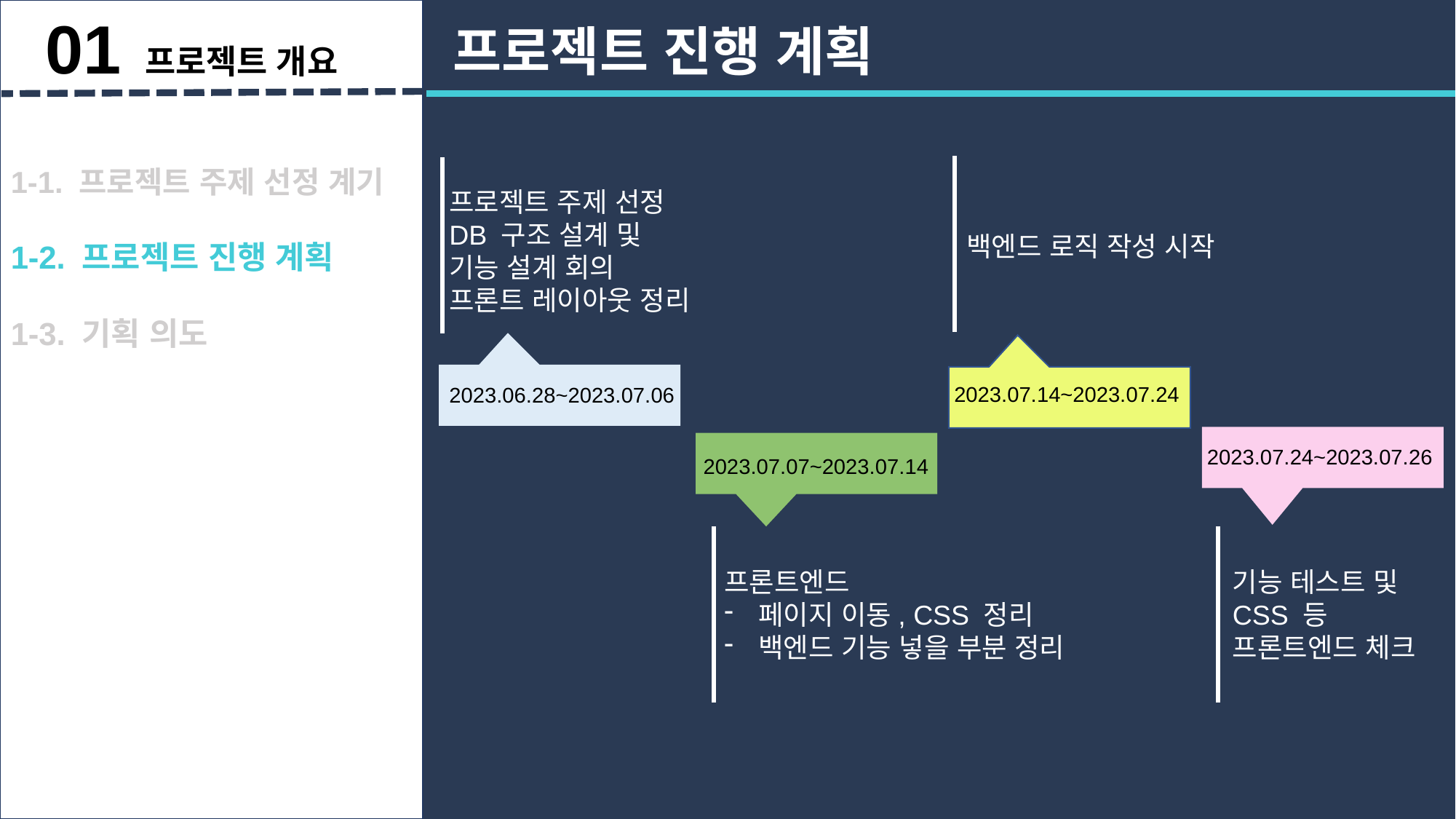

01 프로젝트 개요
프로젝트 진행 계획

1-1. 프로젝트 주제 선정 계기

1-2. 프로젝트 진행 계획

1-3. 기획 의도
프로젝트 주제 선정
DB 구조 설계 및
기능 설계 회의
프론트 레이아웃 정리
백엔드 로직 작성 시작

2023.07.14~2023.07.24
2023.06.28~2023.07.06

2023.07.24~2023.07.26
2023.07.07~2023.07.14
프론트엔드
페이지 이동, CSS 정리
백엔드 기능 넣을 부분 정리
기능 테스트 및
CSS 등
프론트엔드 체크